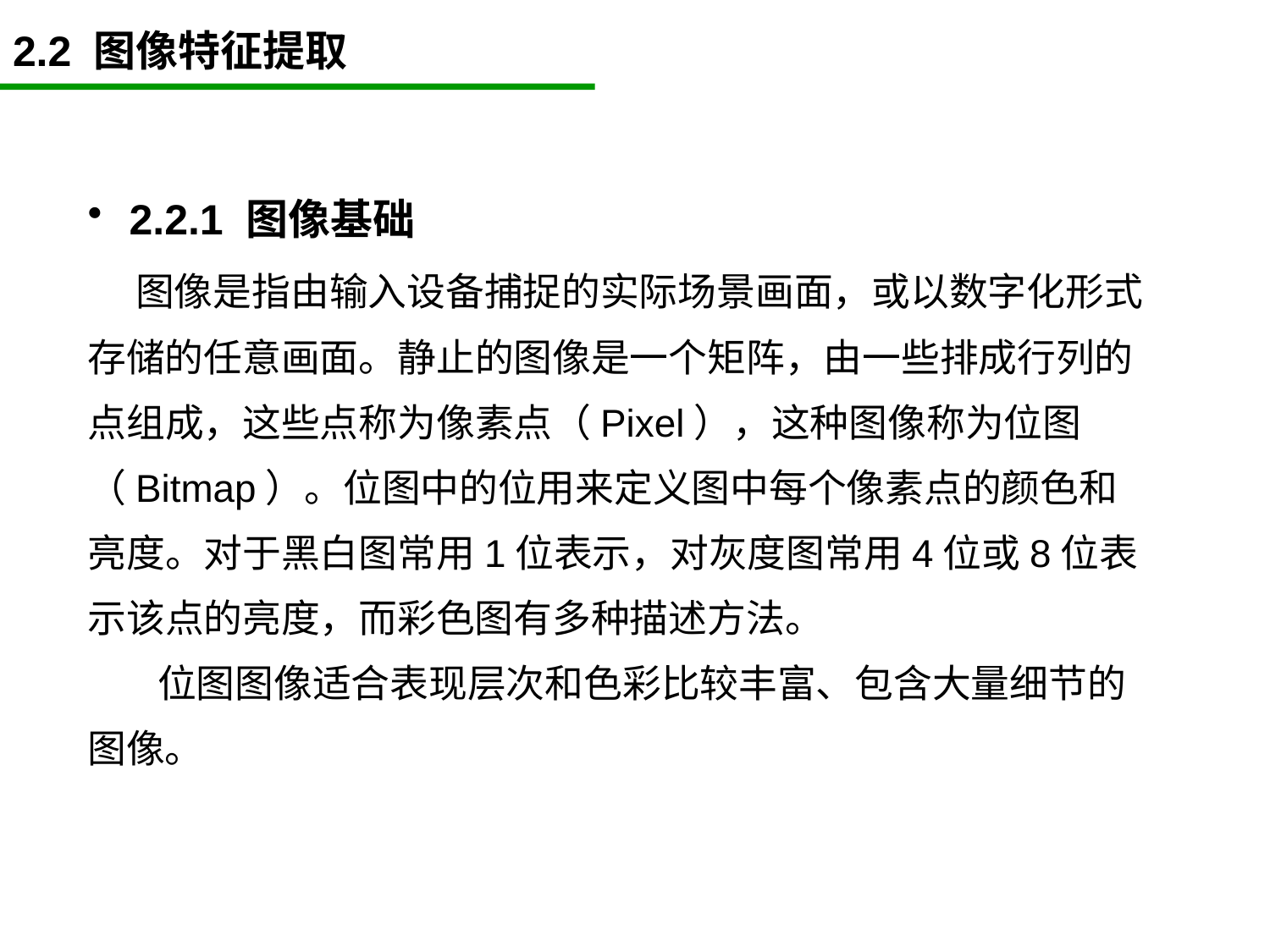

# 2.2 图像特征提取
2.2.1 图像基础
    图像是指由输入设备捕捉的实际场景画面，或以数字化形式存储的任意画面。静止的图像是一个矩阵，由一些排成行列的点组成，这些点称为像素点（Pixel），这种图像称为位图（Bitmap）。位图中的位用来定义图中每个像素点的颜色和亮度。对于黑白图常用1位表示，对灰度图常用4位或8位表示该点的亮度，而彩色图有多种描述方法。
       位图图像适合表现层次和色彩比较丰富、包含大量细节的图像。